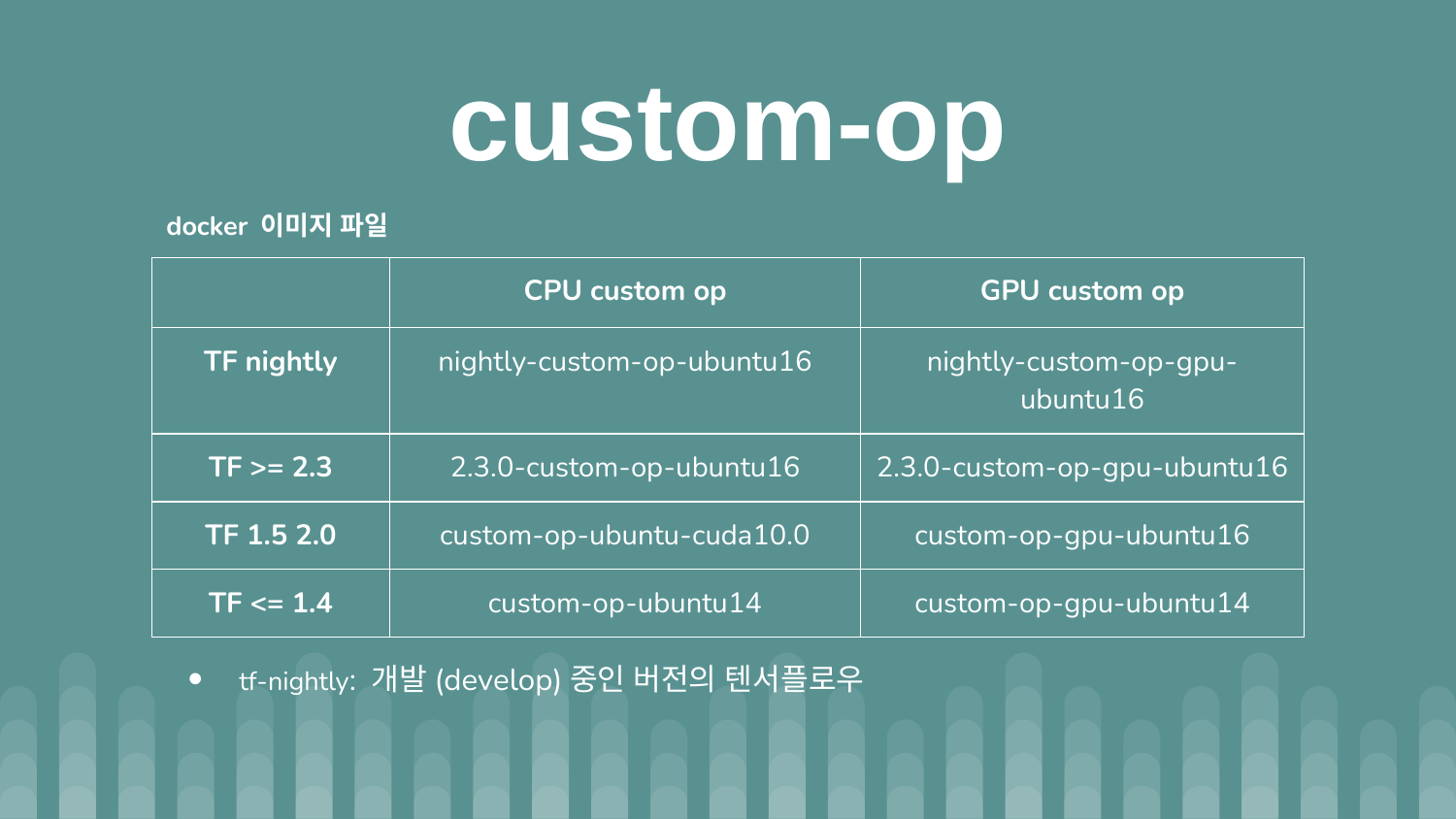

# custom-op
docker 이미지 파일
|  | CPU custom op | GPU custom op |
| --- | --- | --- |
| TF nightly | nightly-custom-op-ubuntu16 | nightly-custom-op-gpu-ubuntu16 |
| TF >= 2.3 | 2.3.0-custom-op-ubuntu16 | 2.3.0-custom-op-gpu-ubuntu16 |
| TF 1.5 2.0 | custom-op-ubuntu-cuda10.0 | custom-op-gpu-ubuntu16 |
| TF <= 1.4 | custom-op-ubuntu14 | custom-op-gpu-ubuntu14 |
tf-nightly: 개발(develop)중인 버전의 텐서플로우